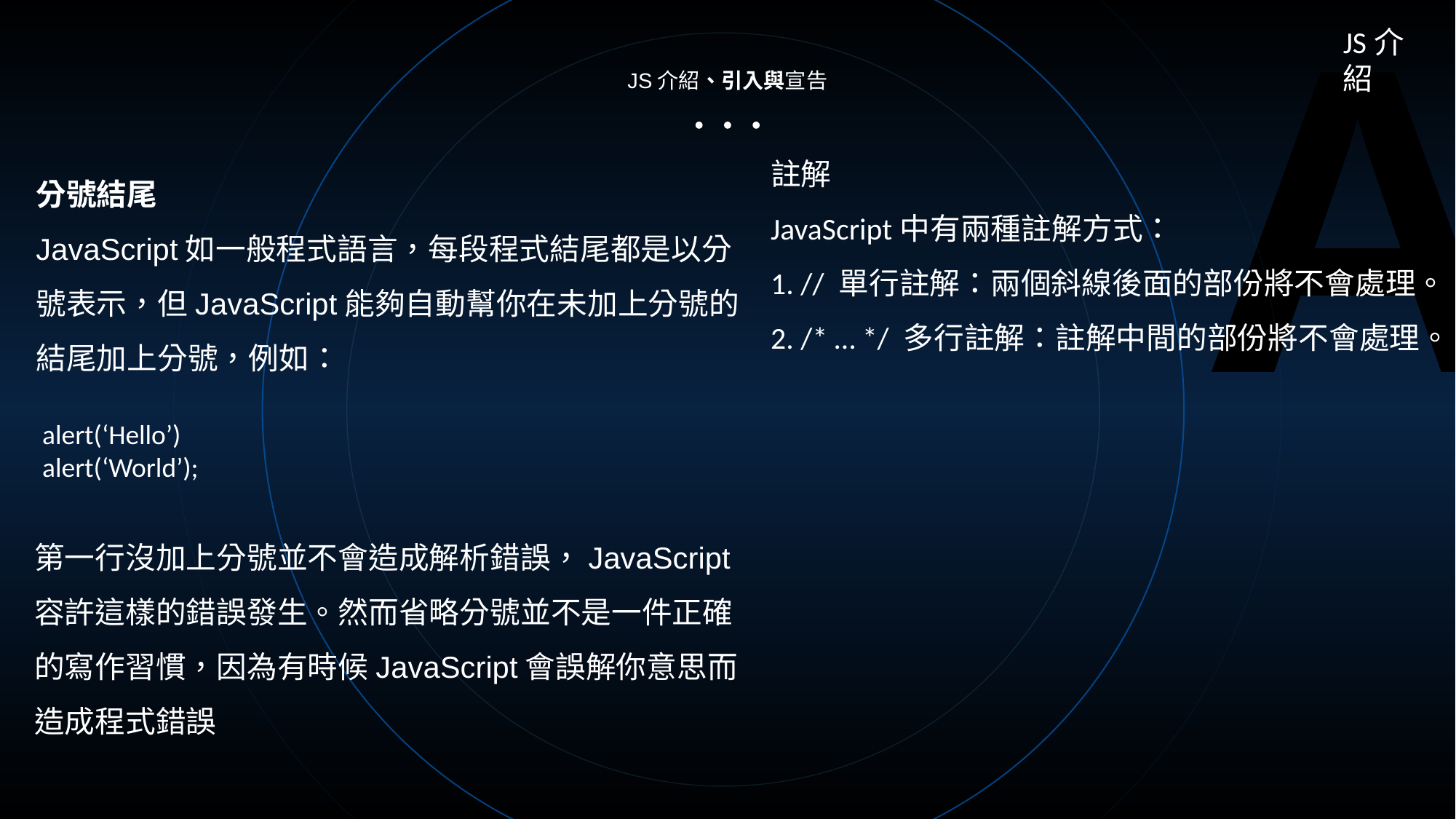

A

JS介紹

JS介紹、引入與宣告

註解
JavaScript中有兩種註解方式：
1. // 單行註解：兩個斜線後面的部份將不會處理。
2. /* … */ 多行註解：註解中間的部份將不會處理。
分號結尾
JavaScript如一般程式語言，每段程式結尾都是以分號表示，但JavaScript能夠自動幫你在未加上分號的結尾加上分號，例如：
alert(‘Hello’)
alert(‘World’);
第一行沒加上分號並不會造成解析錯誤，JavaScript容許這樣的錯誤發生。然而省略分號並不是一件正確的寫作習慣，因為有時候JavaScript會誤解你意思而造成程式錯誤